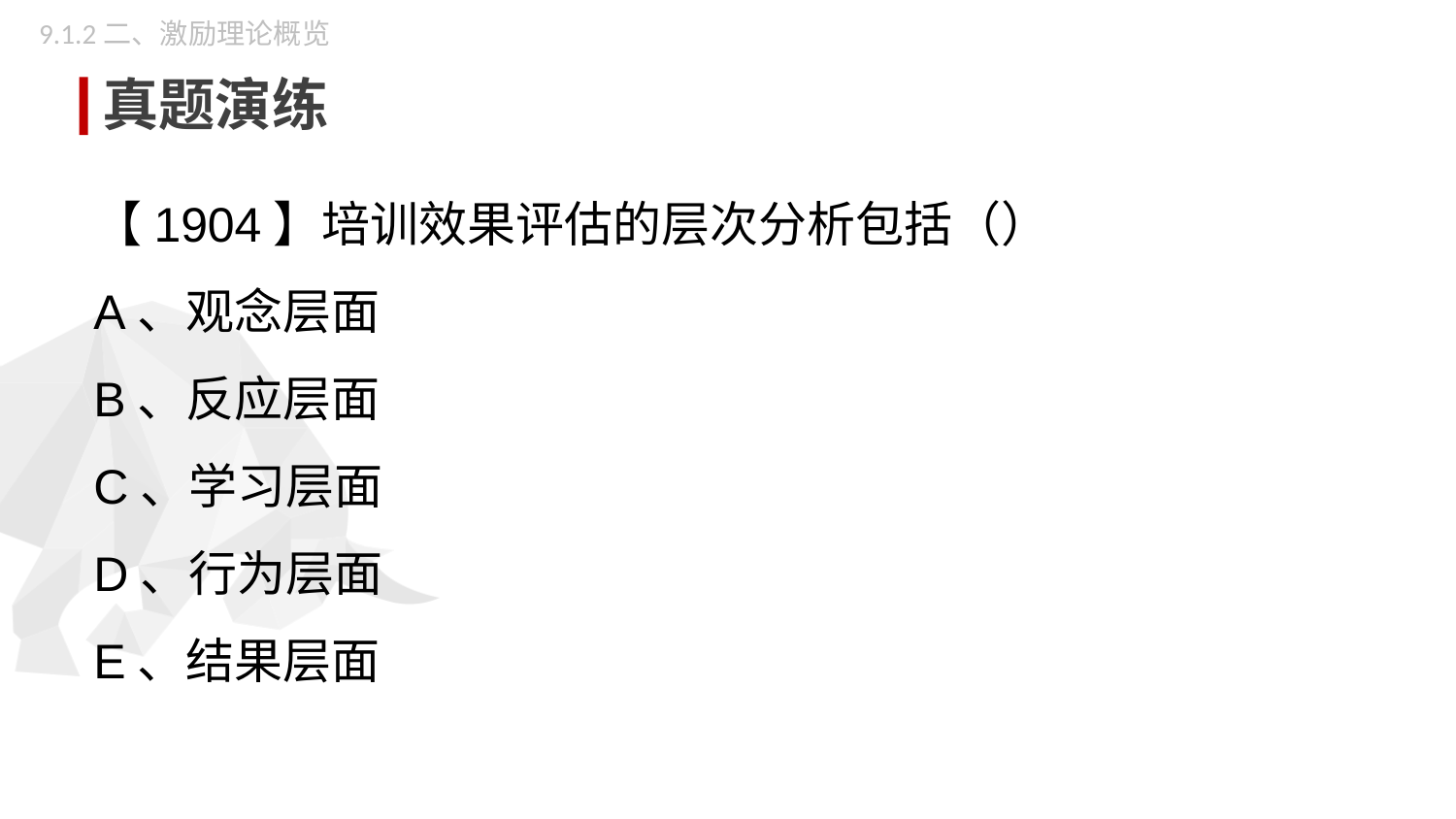

9.1.2二、激励理论概览

真题演练
【1904】培训效果评估的层次分析包括（）
A、观念层面
B、反应层面
C、学习层面
D、行为层面
E、结果层面